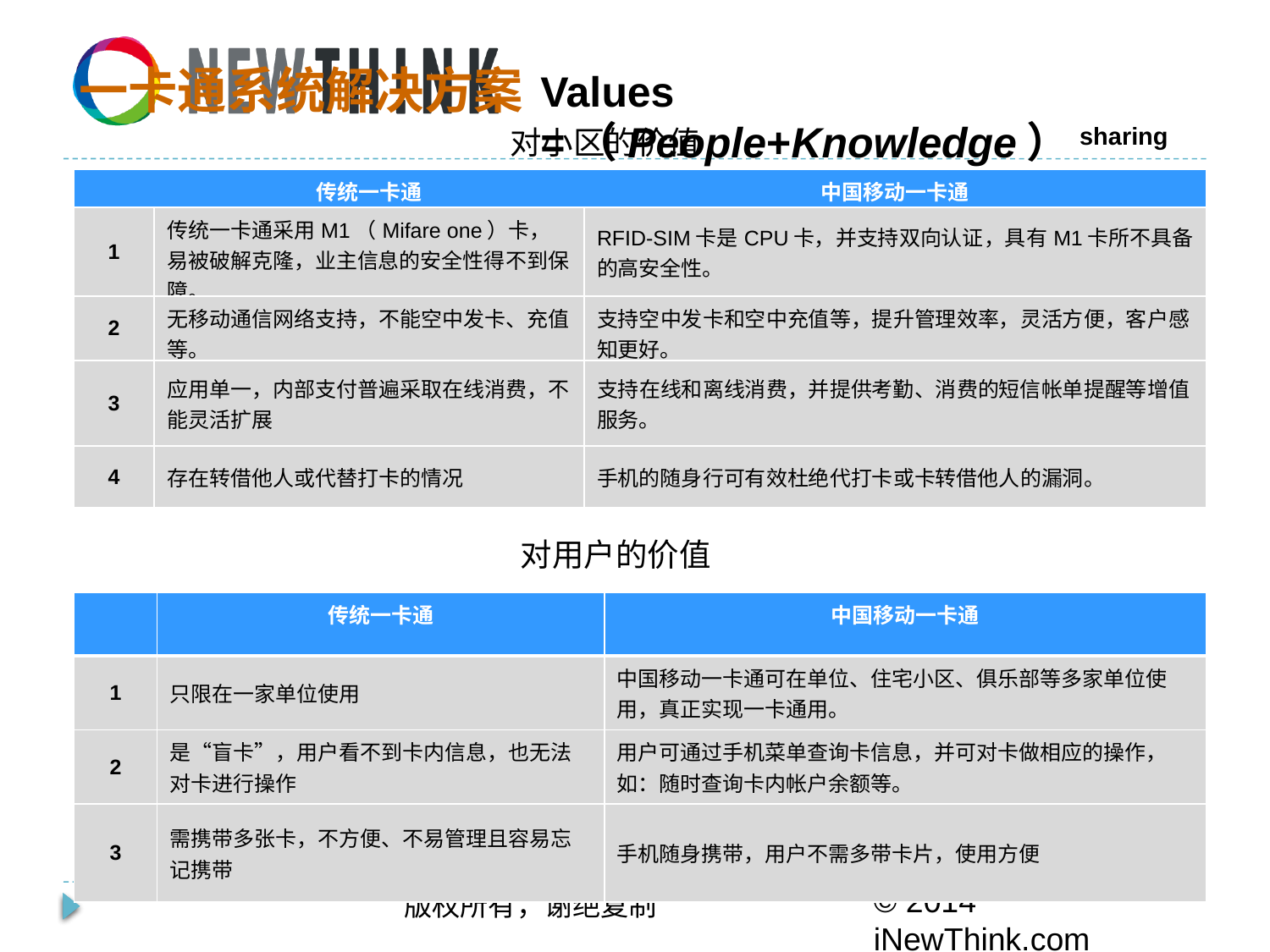

一卡通系统解决方案
对小区的价值
|  | 传统一卡通 | 中国移动一卡通 |
| --- | --- | --- |
| 1 | 传统一卡通采用M1（Mifare one）卡，易被破解克隆，业主信息的安全性得不到保障。 | RFID-SIM卡是CPU卡，并支持双向认证，具有M1卡所不具备的高安全性。 |
| 2 | 无移动通信网络支持，不能空中发卡、充值等。 | 支持空中发卡和空中充值等，提升管理效率，灵活方便，客户感知更好。 |
| 3 | 应用单一，内部支付普遍采取在线消费，不能灵活扩展 | 支持在线和离线消费，并提供考勤、消费的短信帐单提醒等增值服务。 |
| 4 | 存在转借他人或代替打卡的情况 | 手机的随身行可有效杜绝代打卡或卡转借他人的漏洞。 |
对用户的价值
|  | 传统一卡通 | 中国移动一卡通 |
| --- | --- | --- |
| 1 | 只限在一家单位使用 | 中国移动一卡通可在单位、住宅小区、俱乐部等多家单位使用，真正实现一卡通用。 |
| 2 | 是“盲卡”，用户看不到卡内信息，也无法对卡进行操作 | 用户可通过手机菜单查询卡信息，并可对卡做相应的操作，如：随时查询卡内帐户余额等。 |
| 3 | 需携带多张卡，不方便、不易管理且容易忘记携带 | 手机随身携带，用户不需多带卡片，使用方便 |